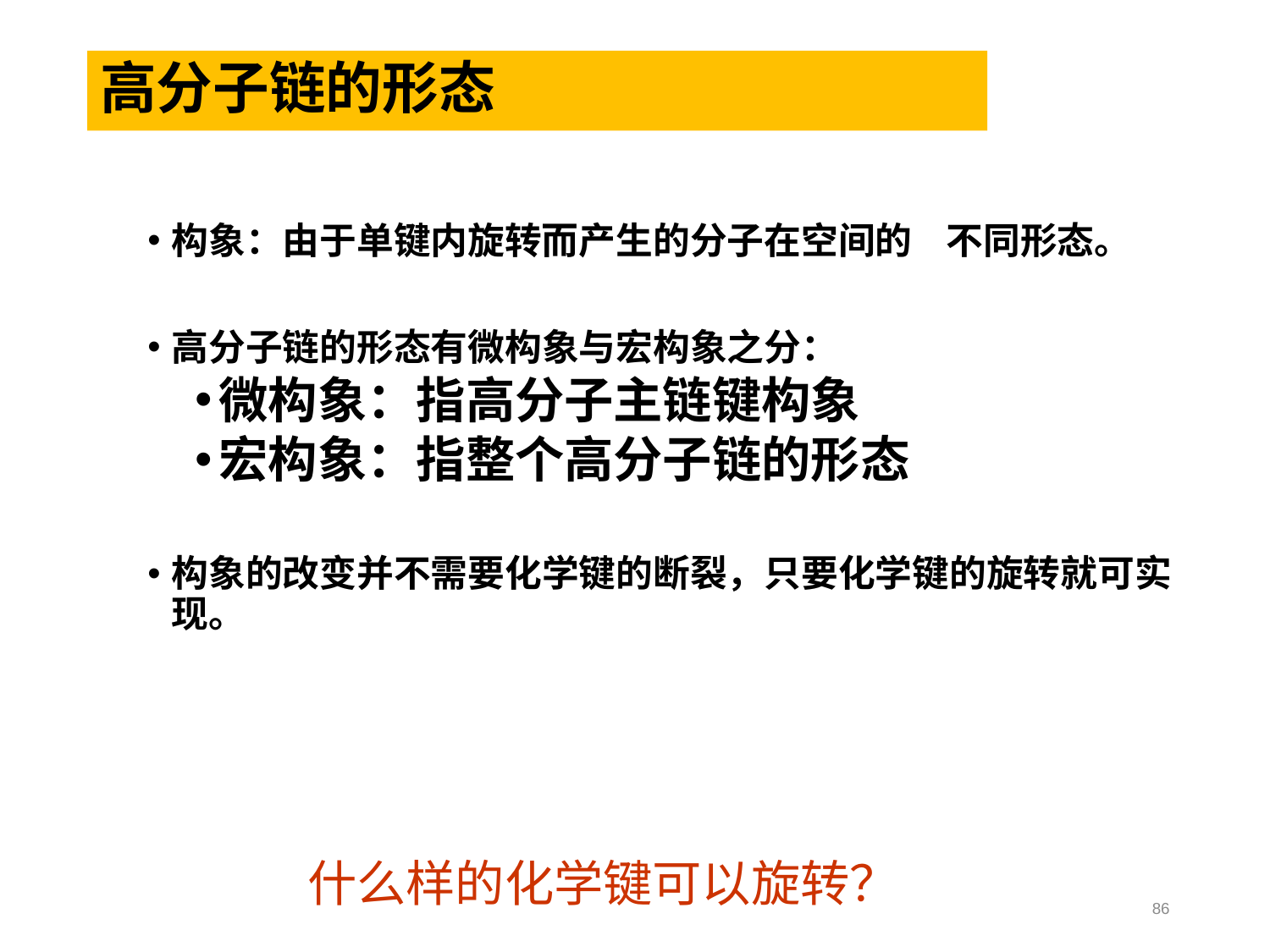

# 高分子链的形态
构象：由于单键内旋转而产生的分子在空间的    不同形态。

高分子链的形态有微构象与宏构象之分：
微构象：指高分子主链键构象
宏构象：指整个高分子链的形态

构象的改变并不需要化学键的断裂，只要化学键的旋转就可实现。

什么样的化学键可以旋转？
86